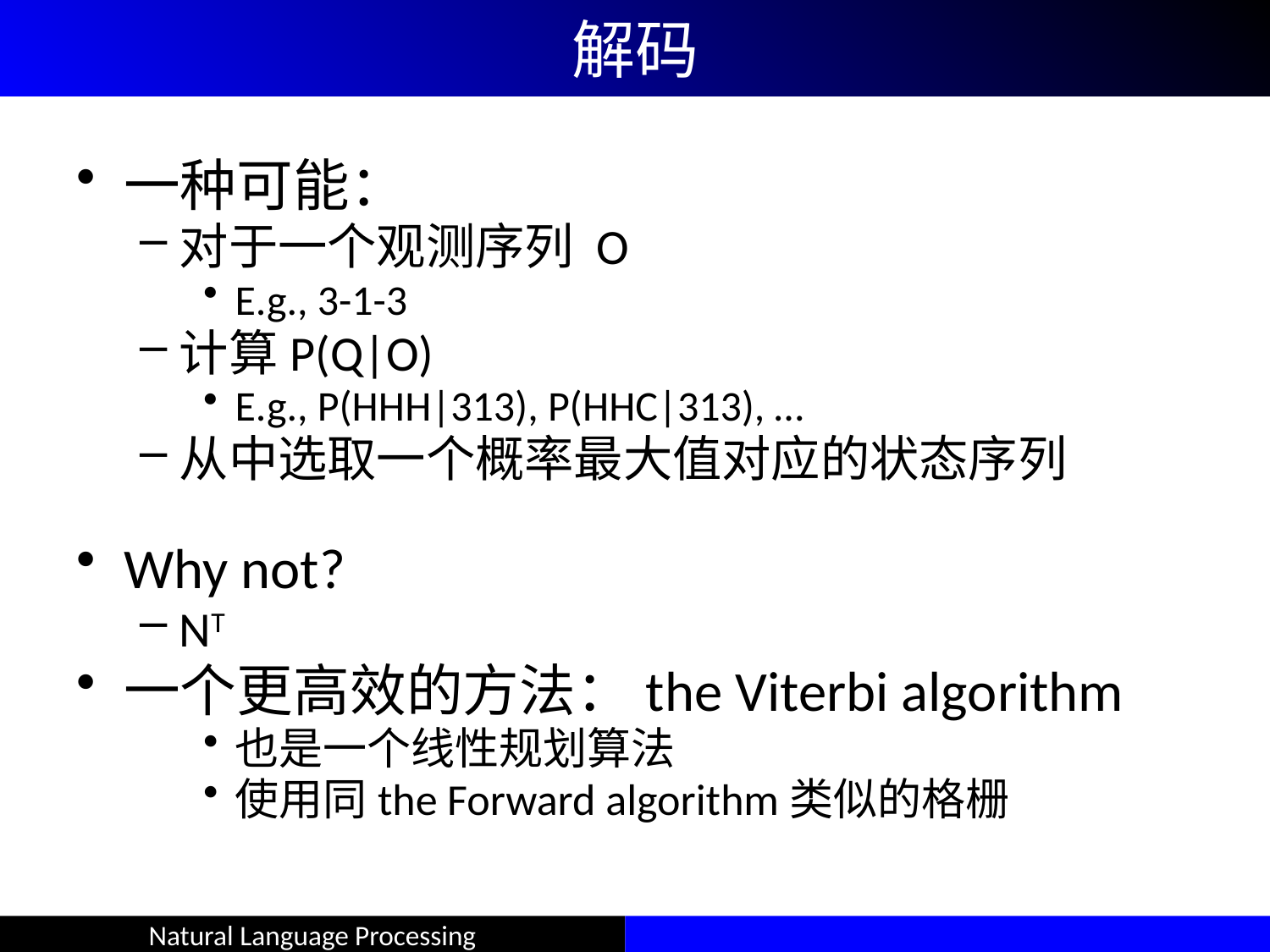

# 解码
一种可能：
对于一个观测序列 O
E.g., 3-1-3
计算P(Q|O)
E.g., P(HHH|313), P(HHC|313), …
从中选取一个概率最大值对应的状态序列
Why not?
NT
一个更高效的方法：the Viterbi algorithm
也是一个线性规划算法
使用同the Forward algorithm类似的格栅